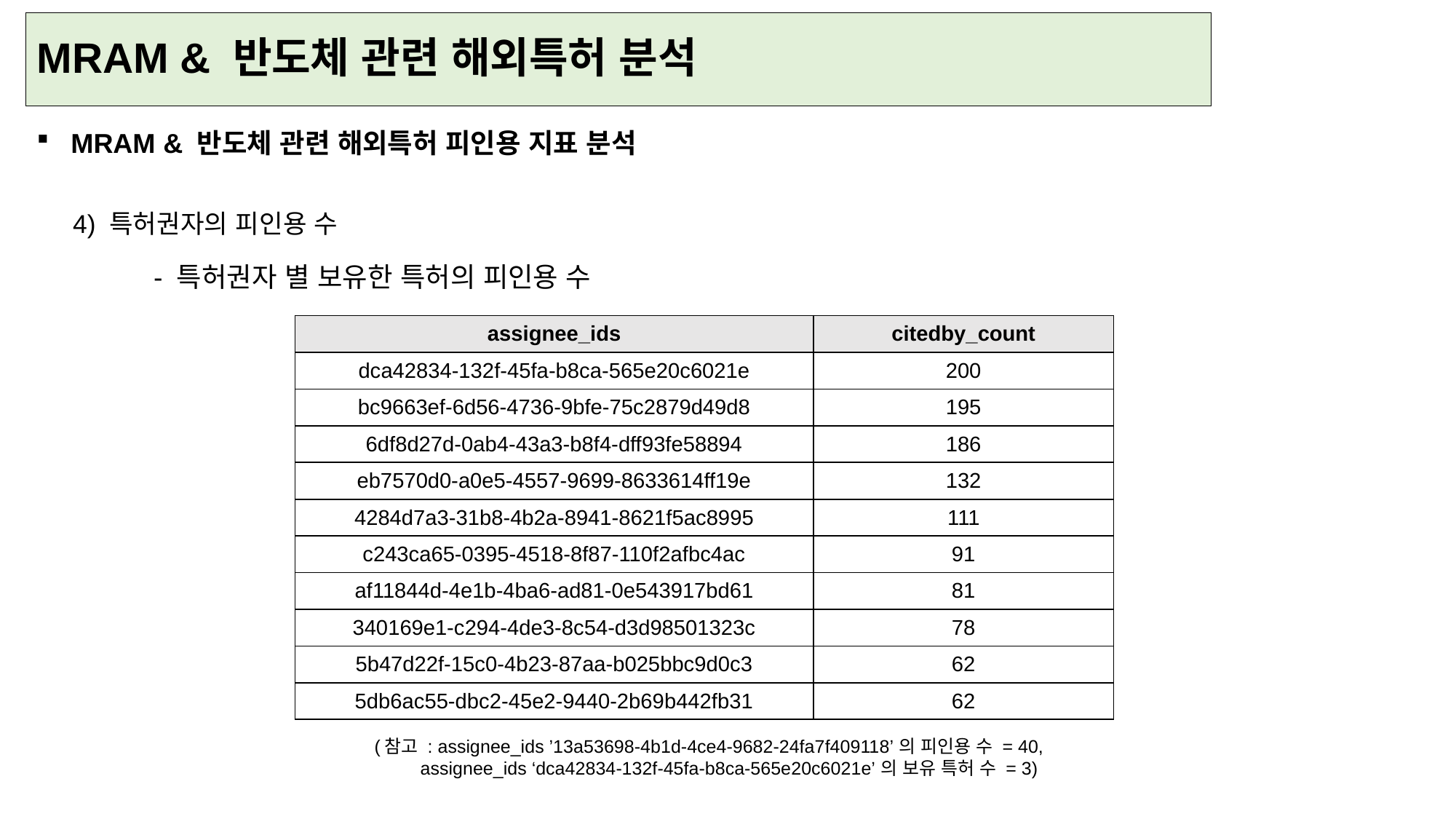

# MRAM & 반도체 관련 해외특허 분석
MRAM & 반도체 관련 해외특허 피인용 지표 분석
4) 특허권자의 피인용 수
- 특허권자 별 보유한 특허의 피인용 수
| assignee\_ids | citedby\_count |
| --- | --- |
| dca42834-132f-45fa-b8ca-565e20c6021e | 200 |
| bc9663ef-6d56-4736-9bfe-75c2879d49d8 | 195 |
| 6df8d27d-0ab4-43a3-b8f4-dff93fe58894 | 186 |
| eb7570d0-a0e5-4557-9699-8633614ff19e | 132 |
| 4284d7a3-31b8-4b2a-8941-8621f5ac8995 | 111 |
| c243ca65-0395-4518-8f87-110f2afbc4ac | 91 |
| af11844d-4e1b-4ba6-ad81-0e543917bd61 | 81 |
| 340169e1-c294-4de3-8c54-d3d98501323c | 78 |
| 5b47d22f-15c0-4b23-87aa-b025bbc9d0c3 | 62 |
| 5db6ac55-dbc2-45e2-9440-2b69b442fb31 | 62 |
(참고 : assignee_ids ’13a53698-4b1d-4ce4-9682-24fa7f409118’의 피인용 수 = 40,
         assignee_ids ‘dca42834-132f-45fa-b8ca-565e20c6021e’의 보유 특허 수 = 3)